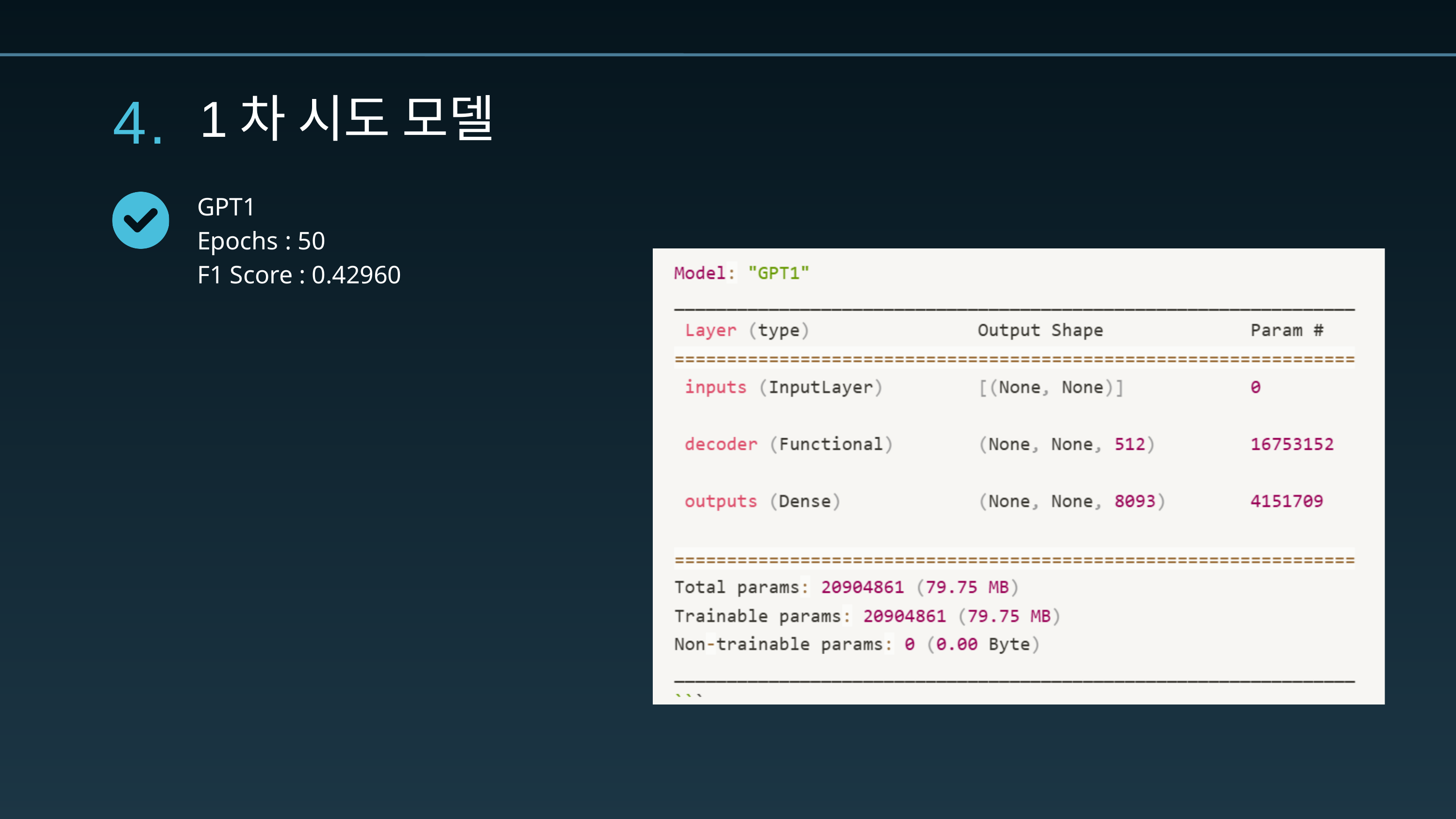

4.
1차 시도 모델
GPT1
Epochs : 50
F1 Score : 0.42960